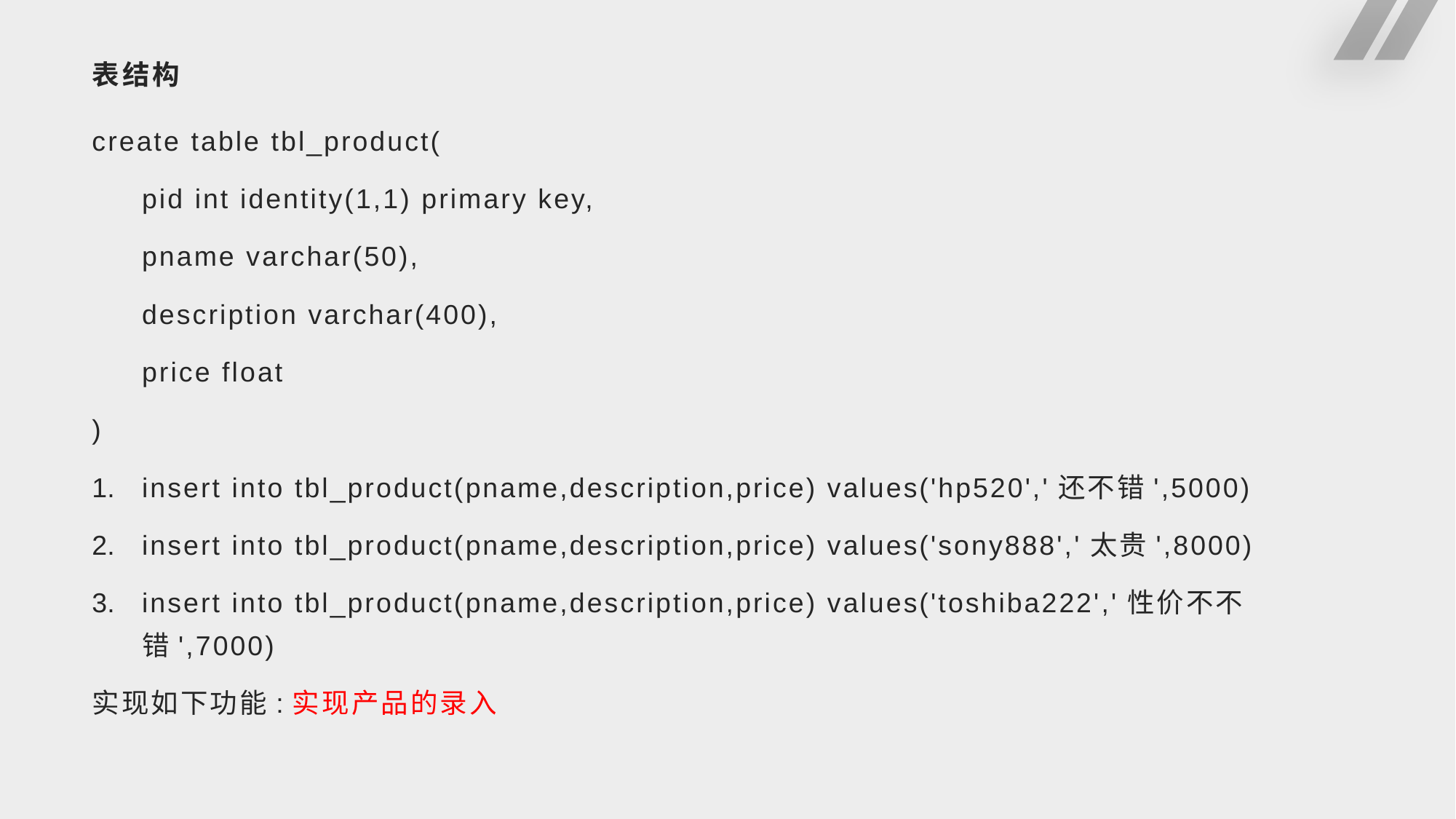

# 表结构
create table tbl_product(
	pid int identity(1,1) primary key,
	pname varchar(50),
	description varchar(400),
	price float
)
insert into tbl_product(pname,description,price) values('hp520','还不错',5000)
insert into tbl_product(pname,description,price) values('sony888','太贵',8000)
insert into tbl_product(pname,description,price) values('toshiba222','性价不不错',7000)
实现如下功能:实现产品的录入